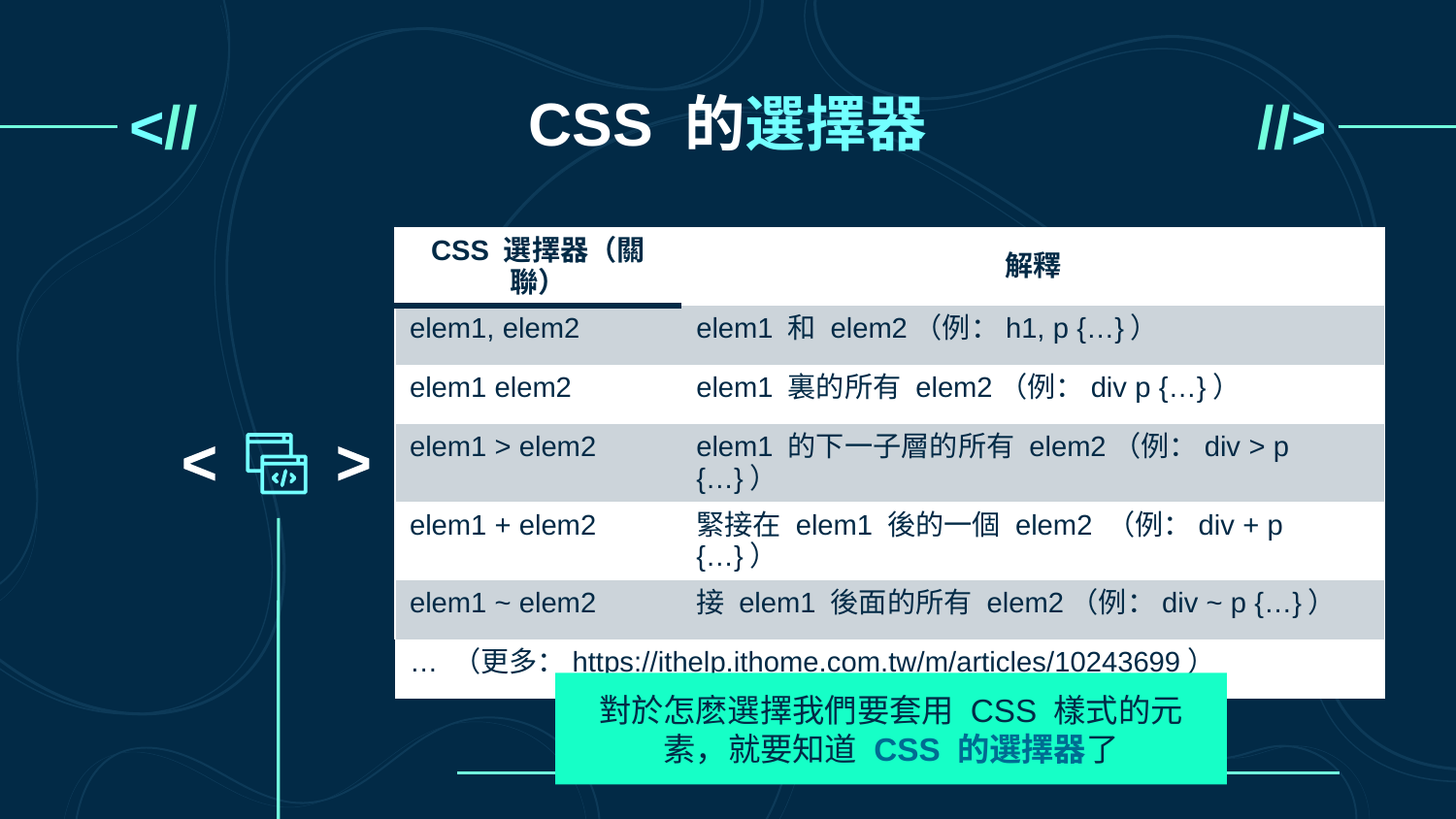

# CSS 的選擇器
<//
//>
| CSS 選擇器（關聯） | 解釋 |
| --- | --- |
| elem1, elem2 | elem1 和 elem2（例：h1, p {…}） |
| elem1 elem2 | elem1 裏的所有 elem2（例：div p {…}） |
| elem1 > elem2 | elem1 的下一子層的所有 elem2（例：div > p {…}） |
| elem1 + elem2 | 緊接在 elem1 後的一個 elem2 （例：div + p {…}） |
| elem1 ~ elem2 | 接 elem1 後面的所有 elem2（例：div ~ p {…}） |
| … （更多：https://ithelp.ithome.com.tw/m/articles/10243699） |  |

<
<
對於怎麽選擇我們要套用 CSS 樣式的元素，就要知道 CSS 的選擇器了